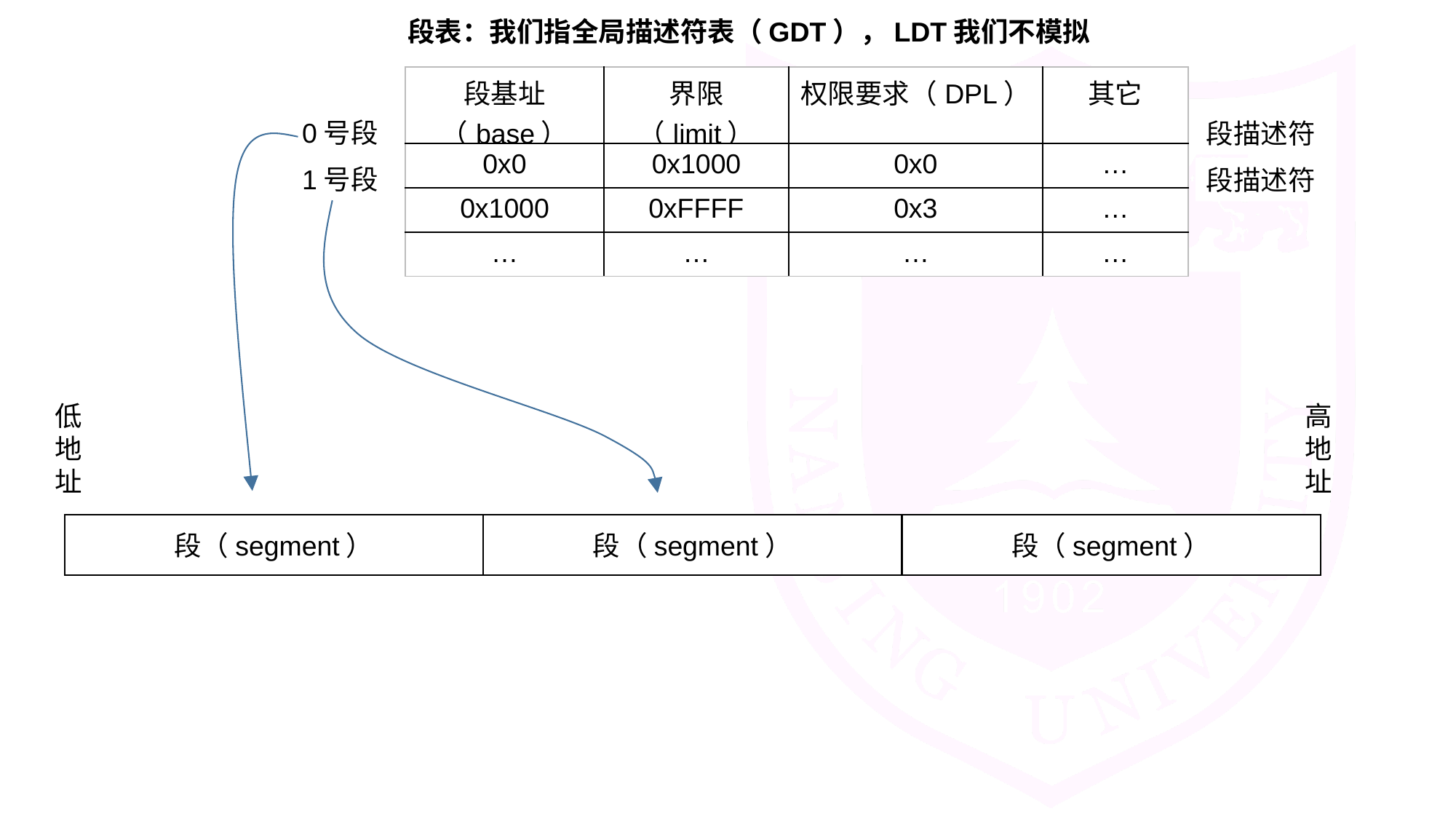

段表：我们指全局描述符表（GDT），LDT我们不模拟
| 段基址（base） | 界限（limit） | 权限要求（DPL） | 其它 |
| --- | --- | --- | --- |
| 0x0 | 0x1000 | 0x0 | … |
| 0x1000 | 0xFFFF | 0x3 | … |
| … | … | … | … |
0号段
段描述符

1号段
段描述符

低地址
高地址
段（segment）
段（segment）
段（segment）